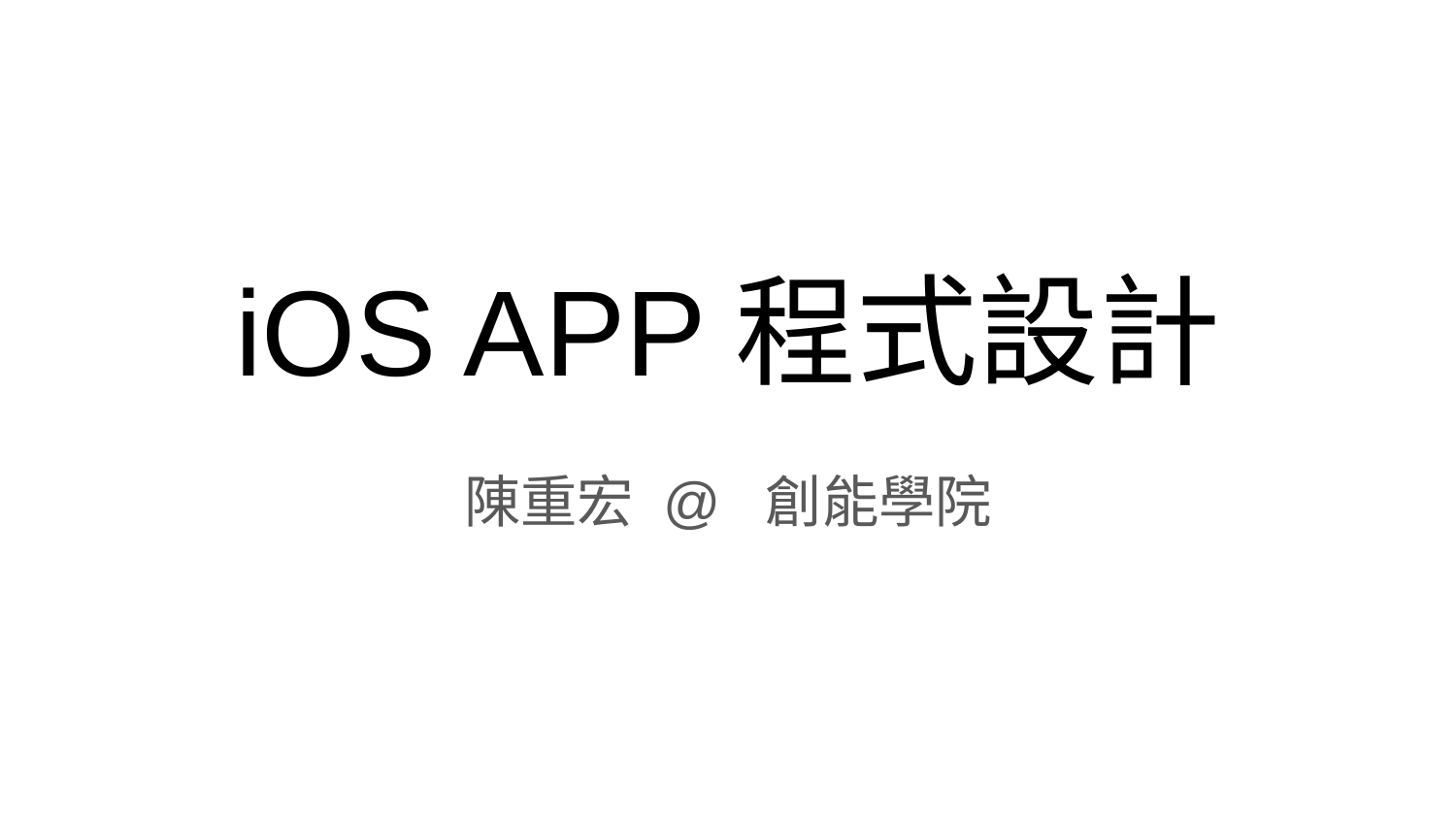

# iOS APP程式設計
陳重宏 @  創能學院

keny@gis.tw